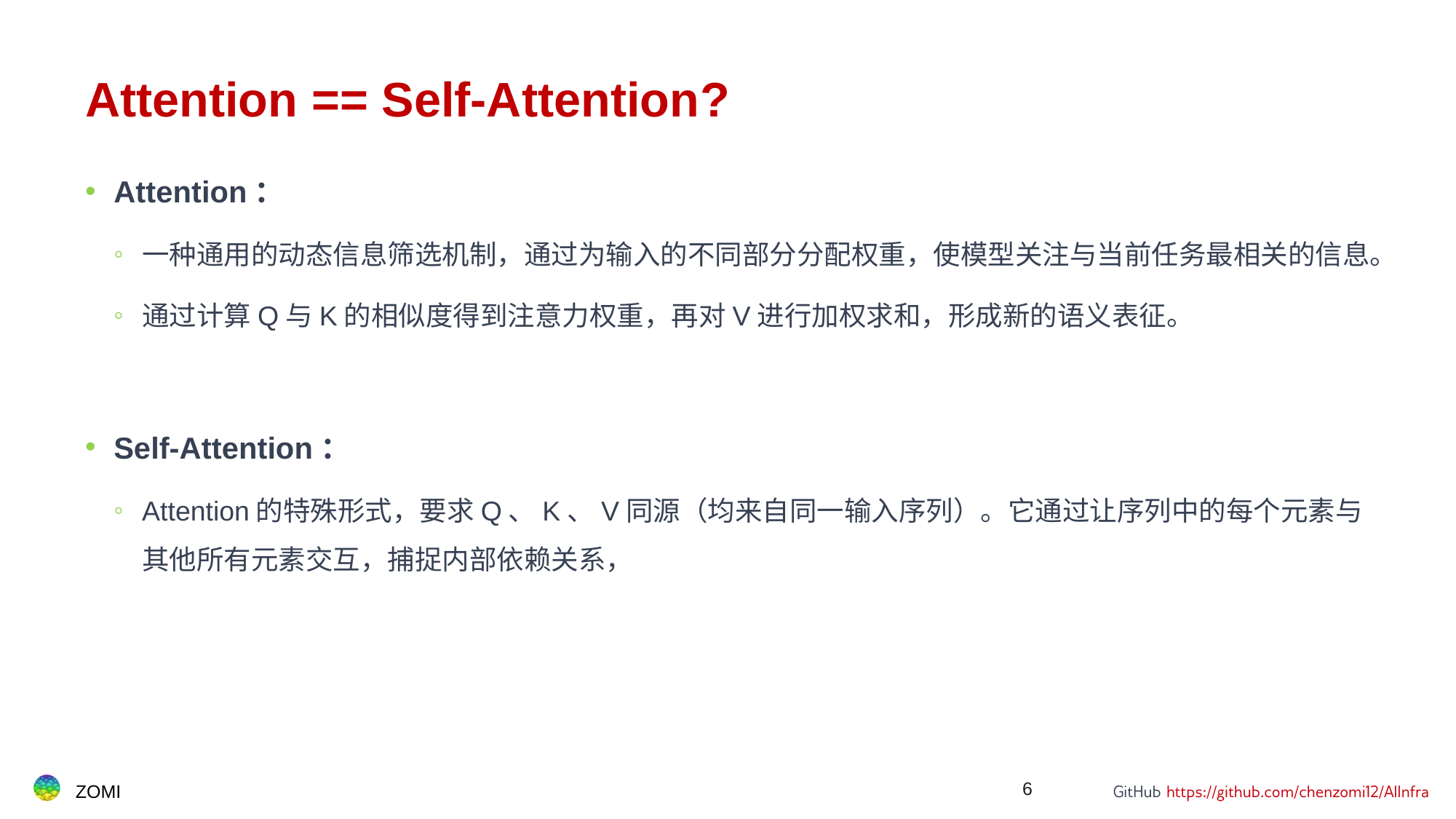

# Attention == Self-Attention?
Attention：
一种通用的动态信息筛选机制，通过为输入的不同部分分配权重，使模型关注与当前任务最相关的信息。
通过计算Q与K的相似度得到注意力权重，再对V进行加权求和，形成新的语义表征。

Self-Attention：
Attention的特殊形式，要求​​Q、K、V同源​​（均来自同一输入序列）。它通过让序列中的每个元素与其他所有元素交互，捕捉​​内部依赖关系​​，